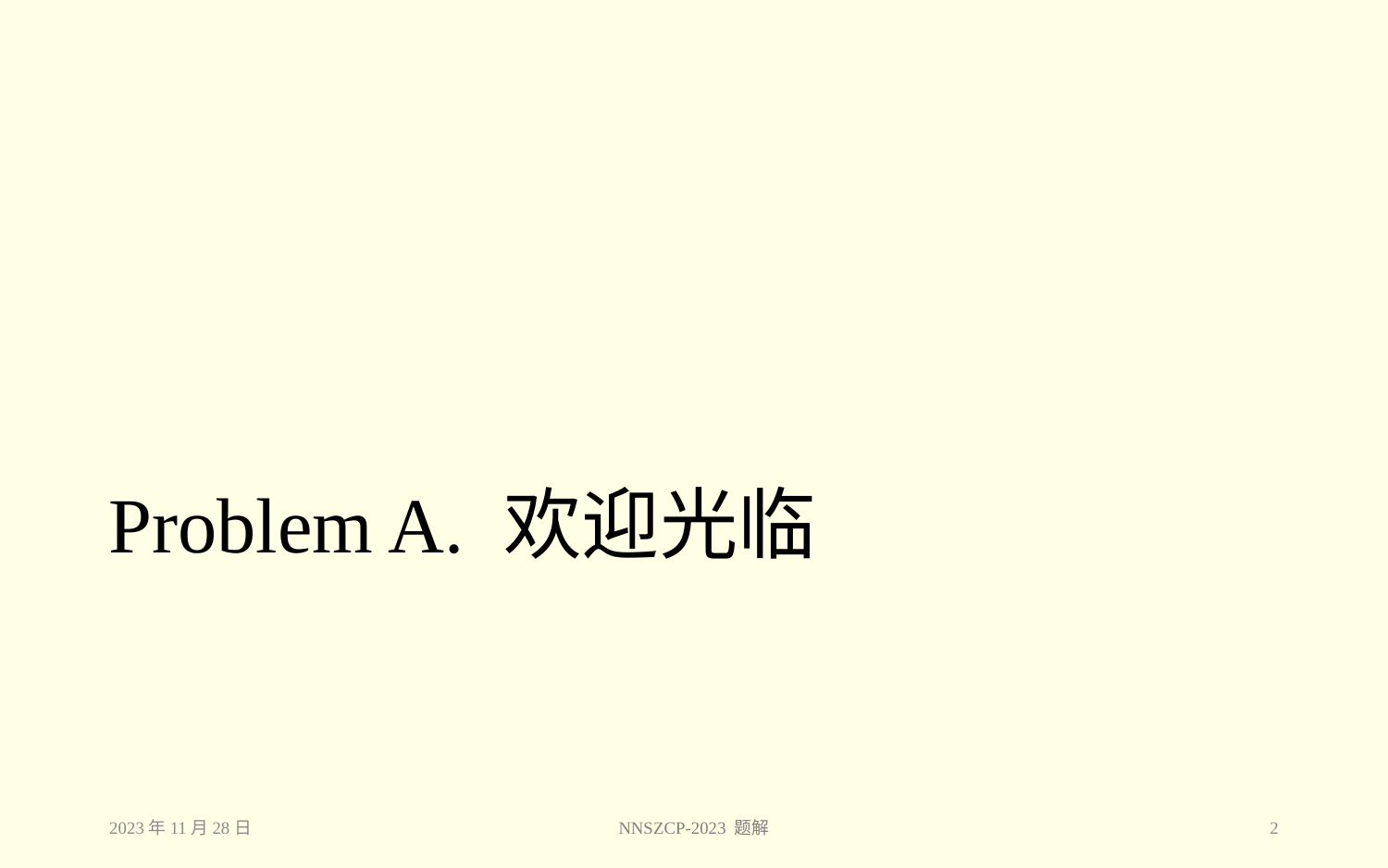

# Problem A. 欢迎光临

2023年11月28日
NNSZCP-2023 题解
2